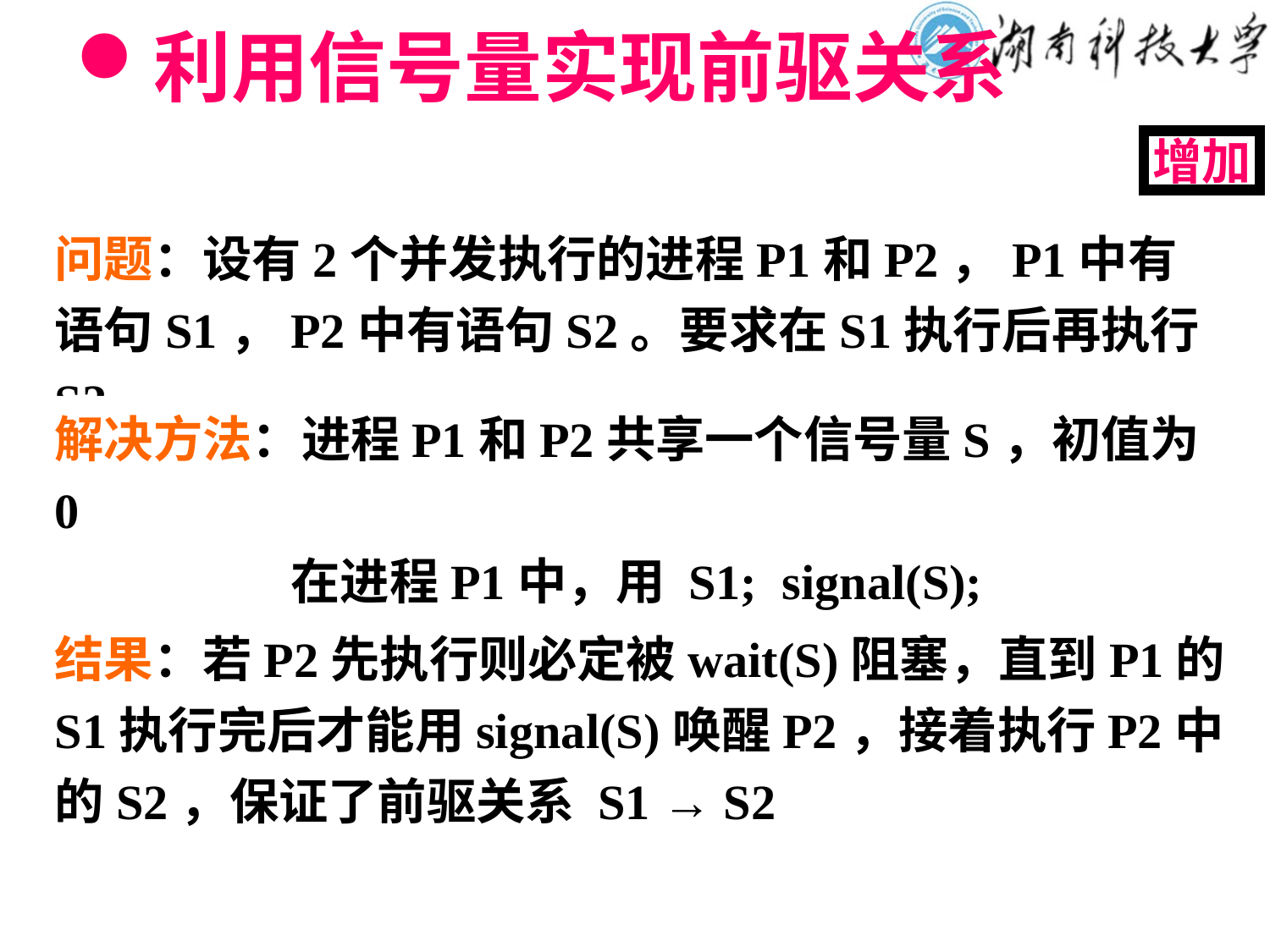

# 利用信号量实现前驱关系
增加
问题：设有2个并发执行的进程P1和P2，P1中有语句S1，P2中有语句S2。要求在S1执行后再执行S2
解决方法：进程P1和P2共享一个信号量S，初值为0
                    在进程P1中，用 S1;  signal(S);
                    在进程P2中，用 wait(S),  S2;
结果：若P2先执行则必定被wait(S)阻塞，直到P1的S1执行完后才能用signal(S)唤醒P2，接着执行P2中的S2，保证了前驱关系 S1 → S2